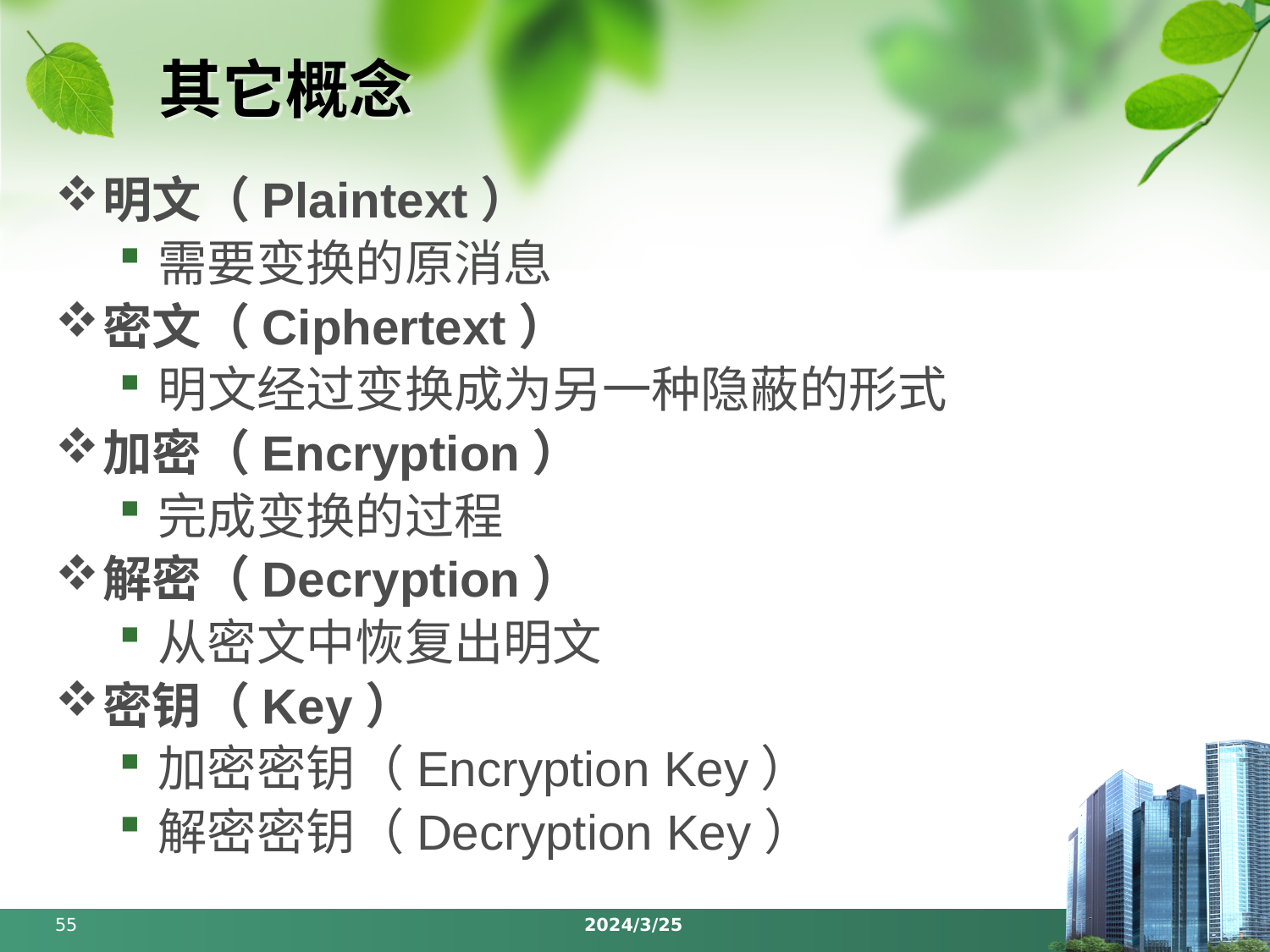

# 其它概念
明文（Plaintext）
需要变换的原消息
密文（Ciphertext）
明文经过变换成为另一种隐蔽的形式
加密（Encryption）
完成变换的过程
解密（Decryption）
从密文中恢复出明文
密钥（Key）
加密密钥（Encryption Key）
解密密钥（Decryption Key）
55
2024/3/25